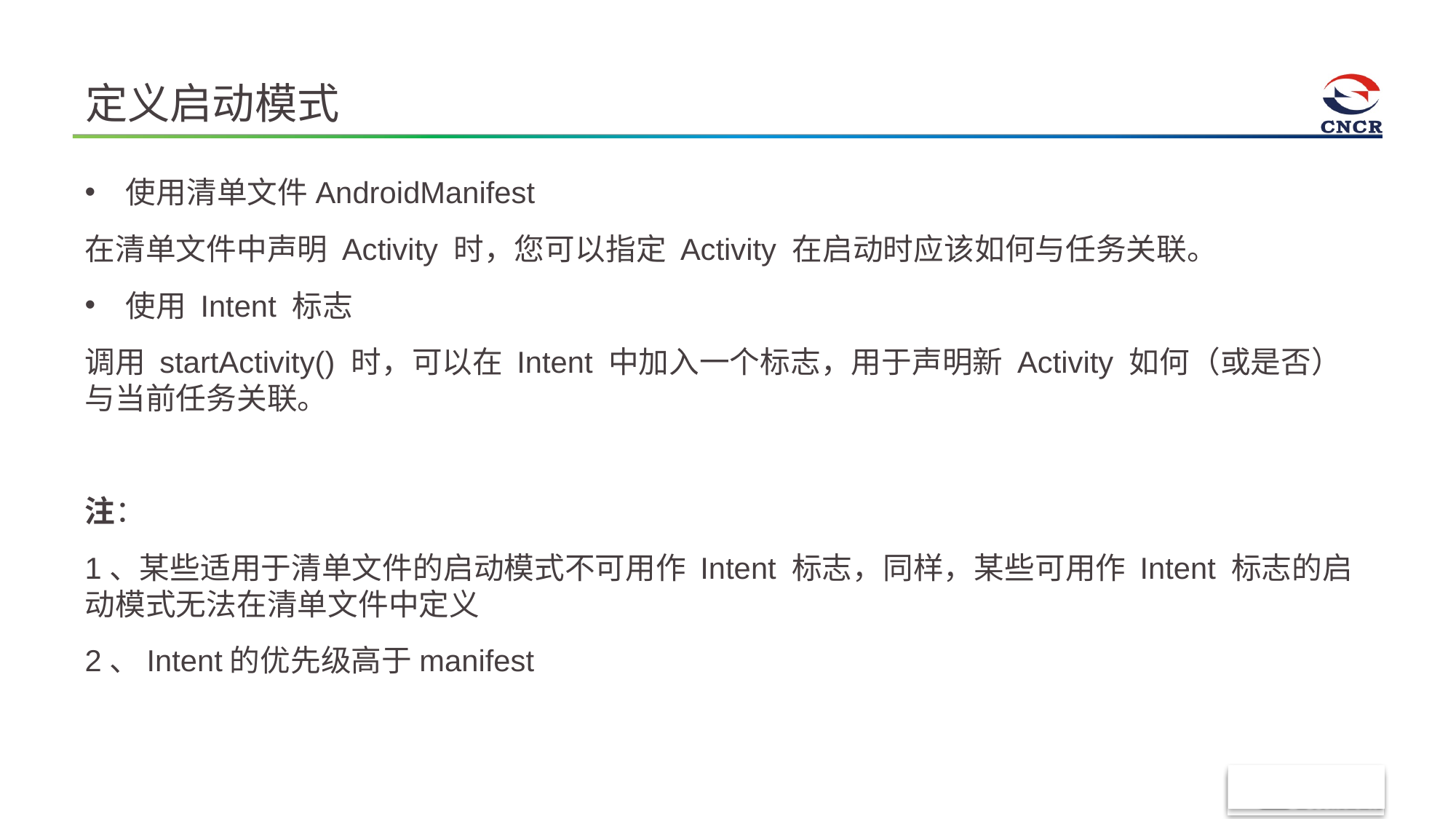

# 定义启动模式
使用清单文件AndroidManifest
在清单文件中声明 Activity 时，您可以指定 Activity 在启动时应该如何与任务关联。
使用 Intent 标志
调用 startActivity() 时，可以在 Intent 中加入一个标志，用于声明新 Activity 如何（或是否）与当前任务关联。

注：
1、某些适用于清单文件的启动模式不可用作 Intent 标志，同样，某些可用作 Intent 标志的启动模式无法在清单文件中定义
2、Intent的优先级高于manifest